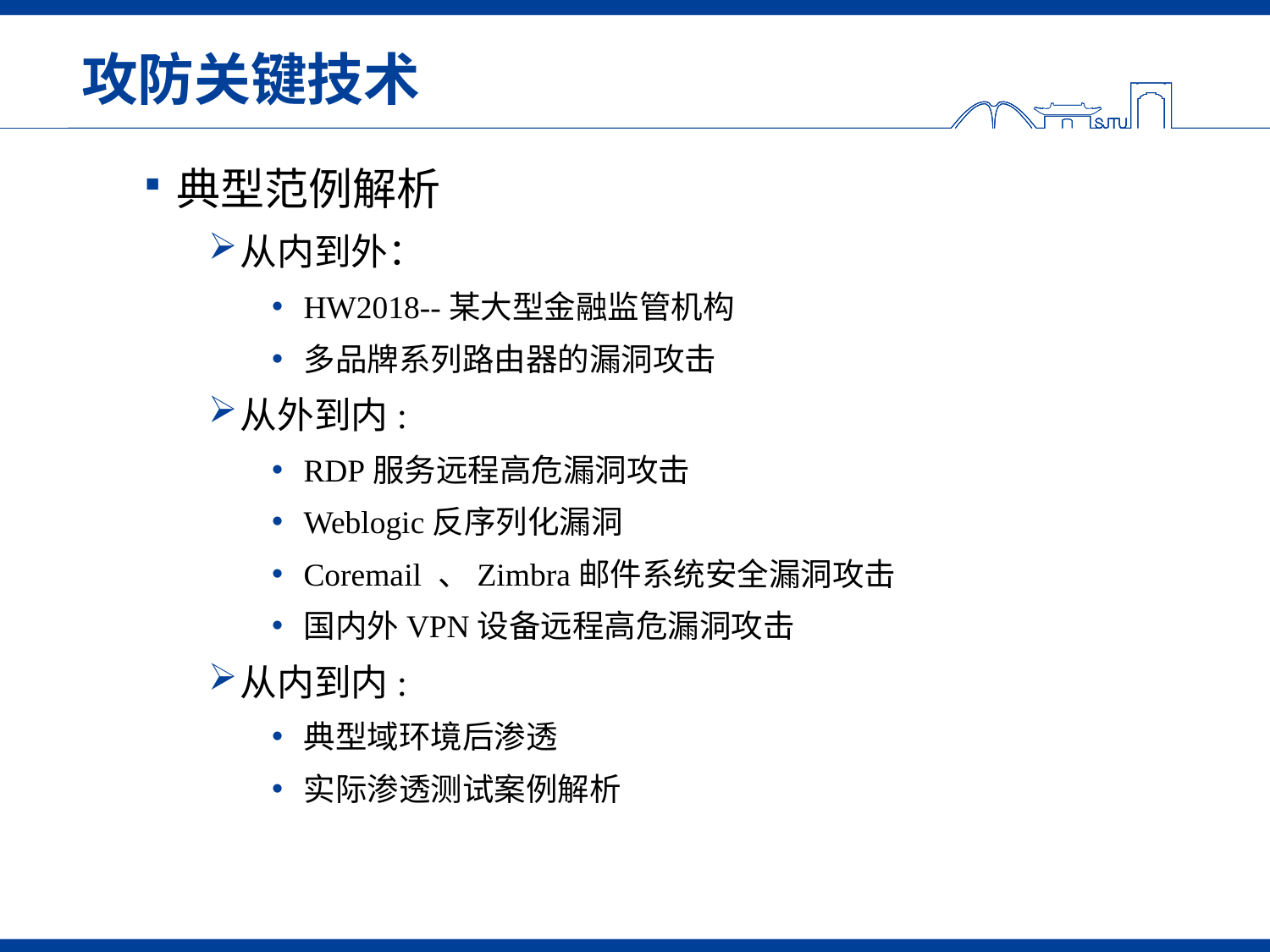

# 攻防关键技术
典型范例解析
从内到外：
HW2018--某大型金融监管机构
多品牌系列路由器的漏洞攻击
从外到内:
RDP服务远程高危漏洞攻击
Weblogic反序列化漏洞
Coremail 、Zimbra邮件系统安全漏洞攻击
国内外VPN设备远程高危漏洞攻击
从内到内:
典型域环境后渗透
实际渗透测试案例解析